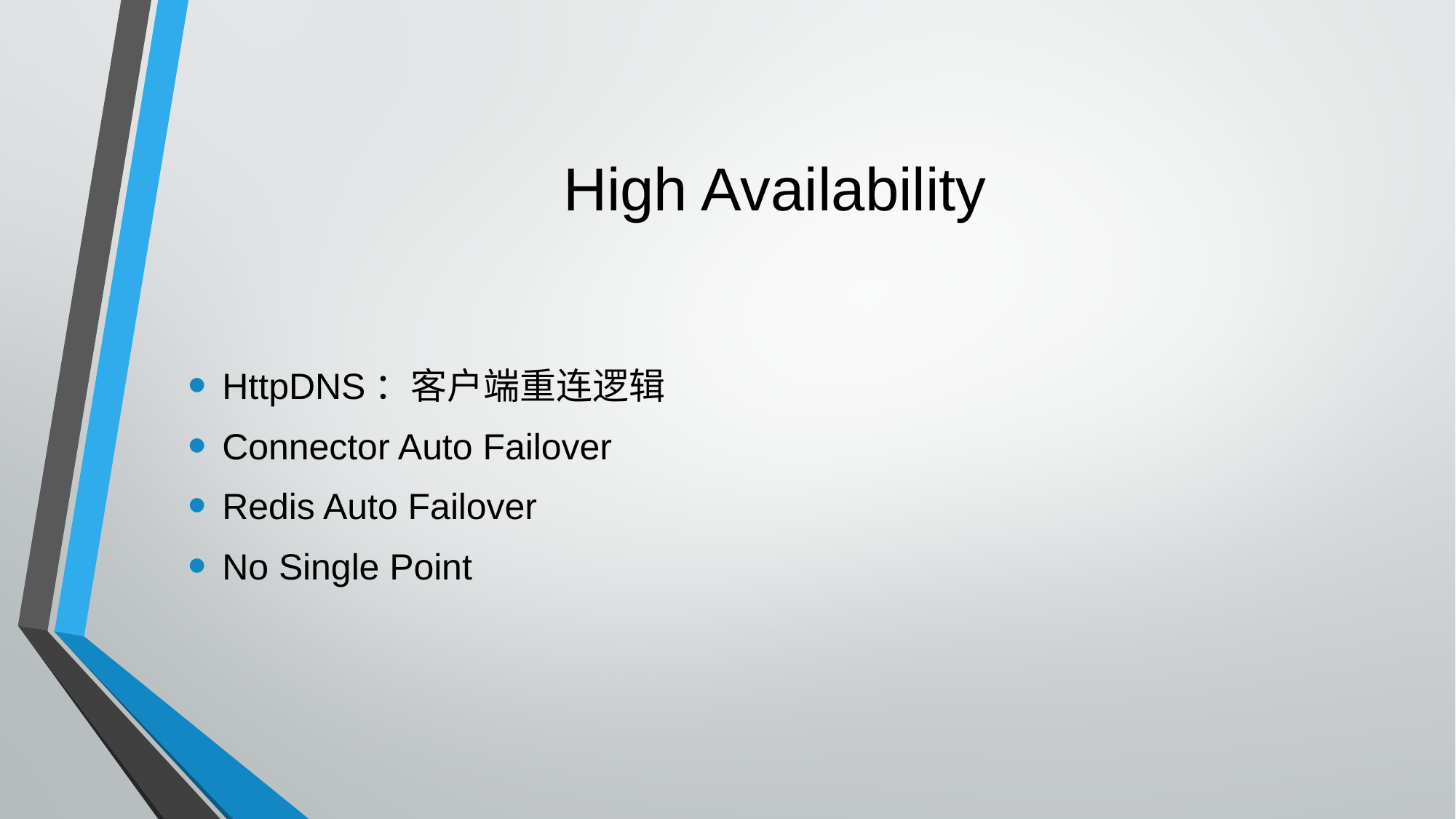

# High Availability
HttpDNS：客户端重连逻辑
Connector Auto Failover
Redis Auto Failover
No Single Point